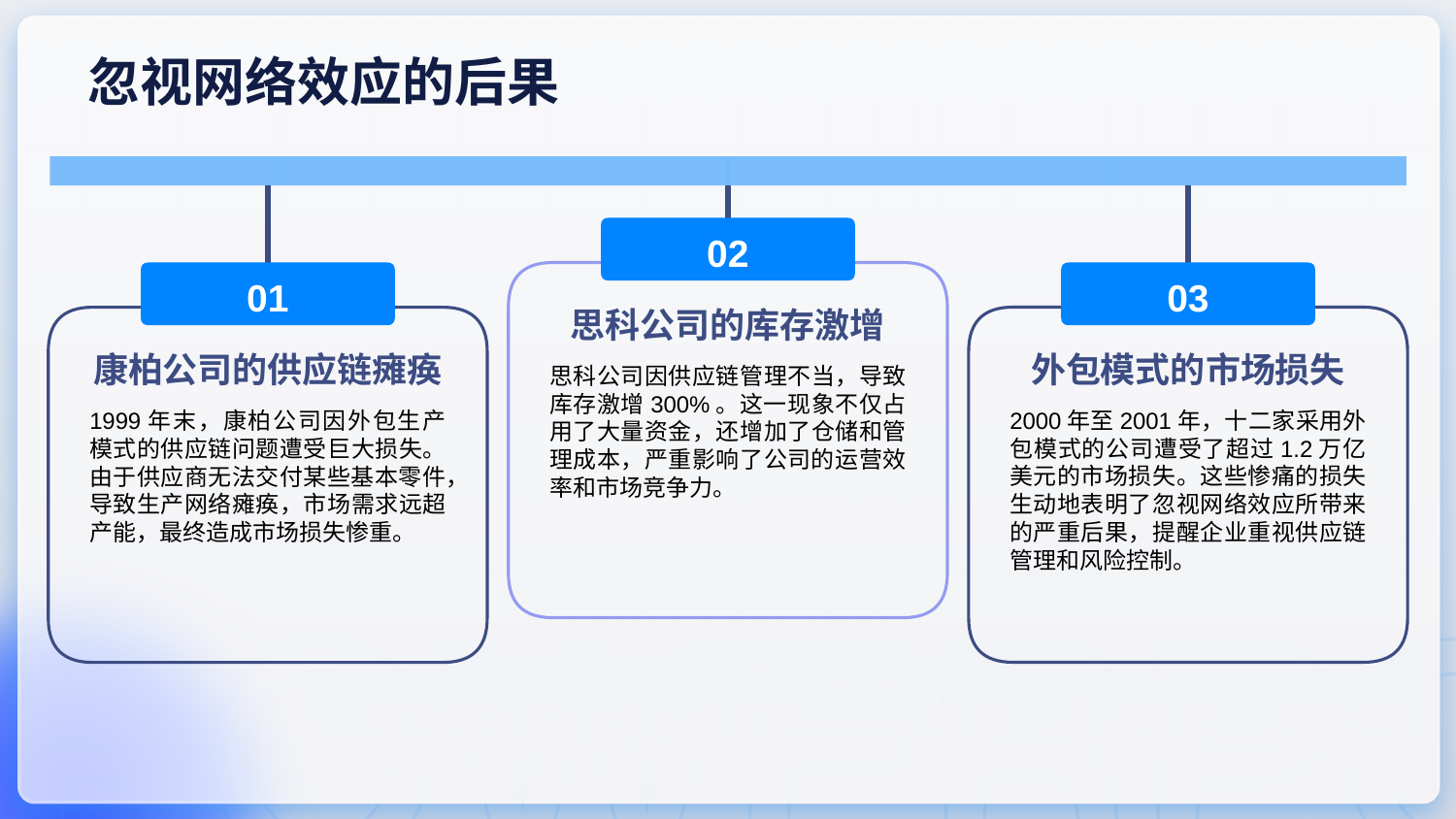

忽视网络效应的后果

02

01
03

思科公司的库存激增

康柏公司的供应链瘫痪
外包模式的市场损失
思科公司因供应链管理不当，导致库存激增300%。这一现象不仅占用了大量资金，还增加了仓储和管理成本，严重影响了公司的运营效率和市场竞争力。
1999年末，康柏公司因外包生产模式的供应链问题遭受巨大损失。由于供应商无法交付某些基本零件，导致生产网络瘫痪，市场需求远超产能，最终造成市场损失惨重。
2000年至2001年，十二家采用外包模式的公司遭受了超过1.2万亿美元的市场损失。这些惨痛的损失生动地表明了忽视网络效应所带来的严重后果，提醒企业重视供应链管理和风险控制。